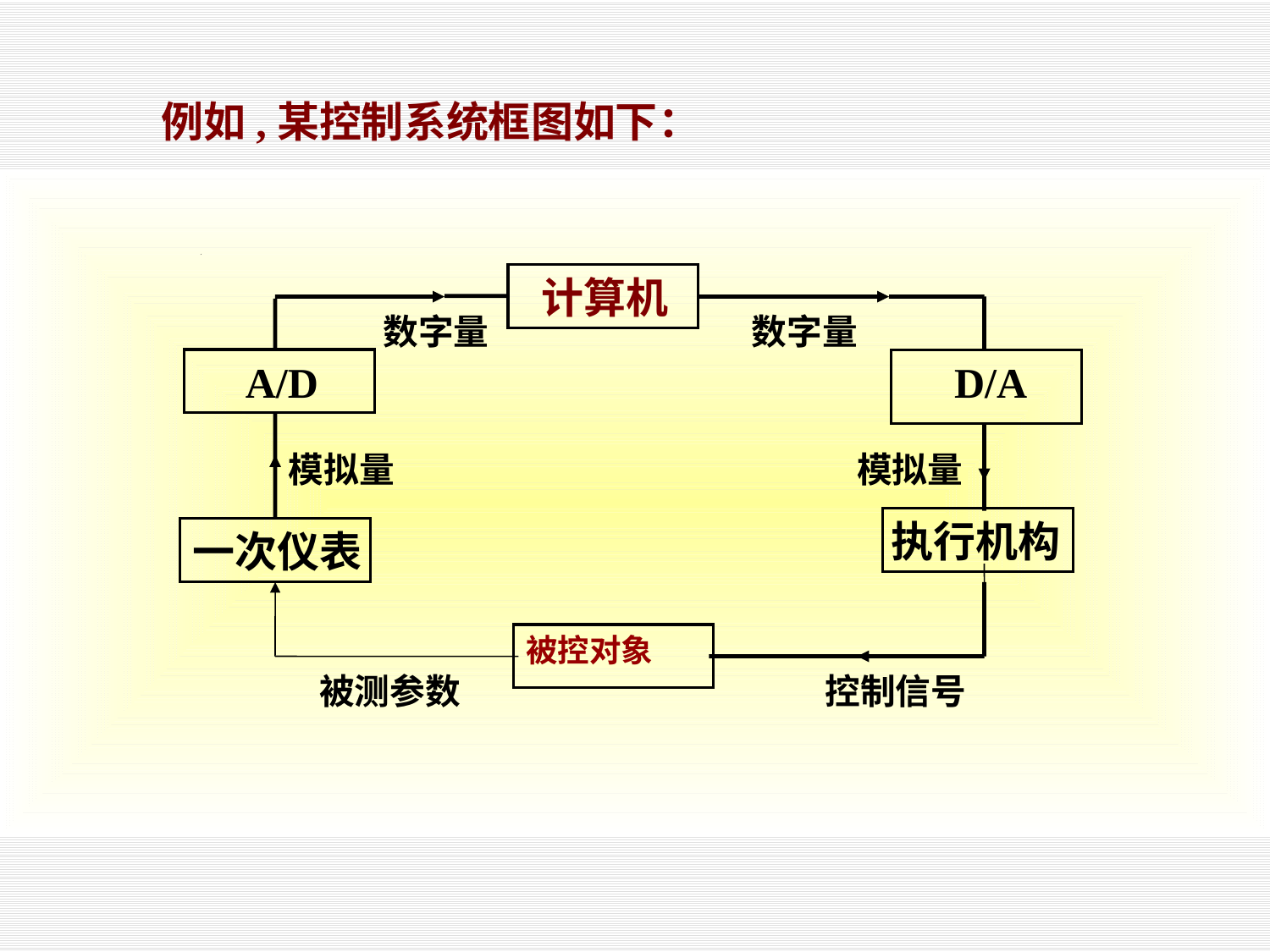

例如,某控制系统框图如下：

          计算机

数字量
 数字量

A/D
D/A

模拟量
模拟量
一次仪表

被控对象

被测参数

控制信号

执行机构